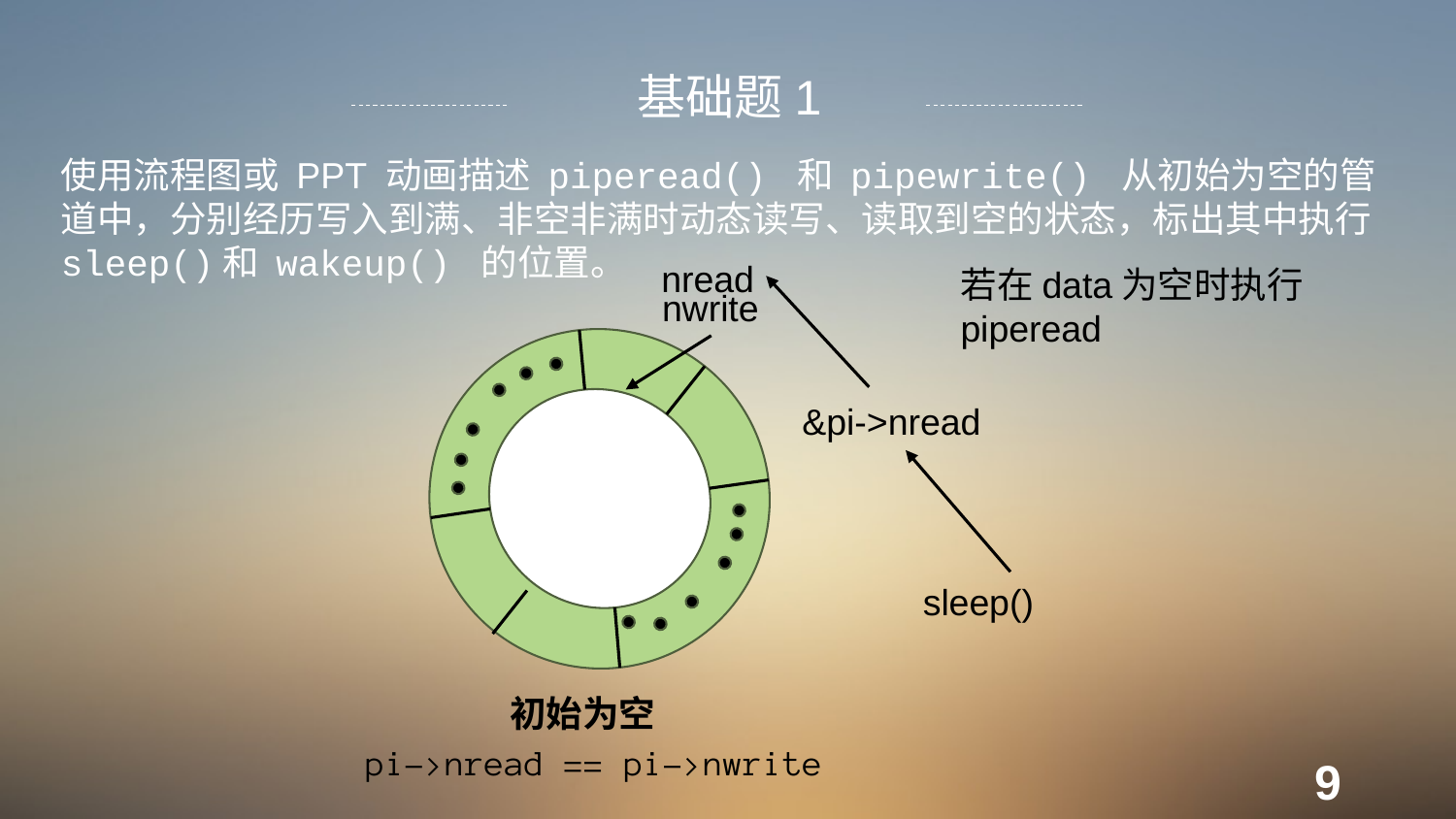

基础题1
使用流程图或 PPT 动画描述 piperead() 和 pipewrite() 从初始为空的管道中，分别经历写入到满、非空非满时动态读写、读取到空的状态，标出其中执行 sleep()和 wakeup() 的位置。
nread
nwrite
若在data为空时执行piperead

&pi->nread
sleep()
初始为空
pi->nread == pi->nwrite
9